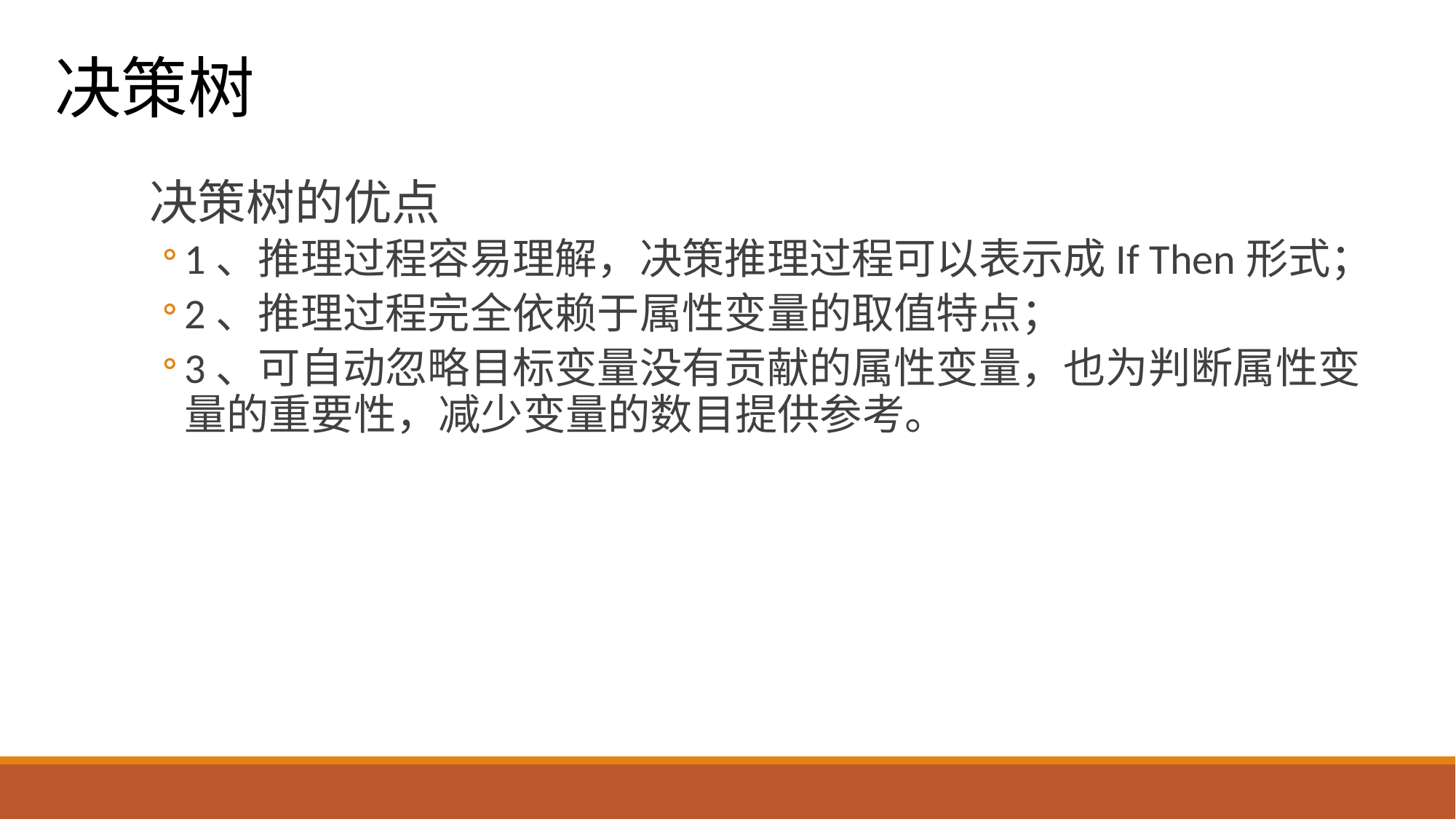

决策树
决策树的优点
1、推理过程容易理解，决策推理过程可以表示成If Then形式；
2、推理过程完全依赖于属性变量的取值特点；
3、可自动忽略目标变量没有贡献的属性变量，也为判断属性变量的重要性，减少变量的数目提供参考。